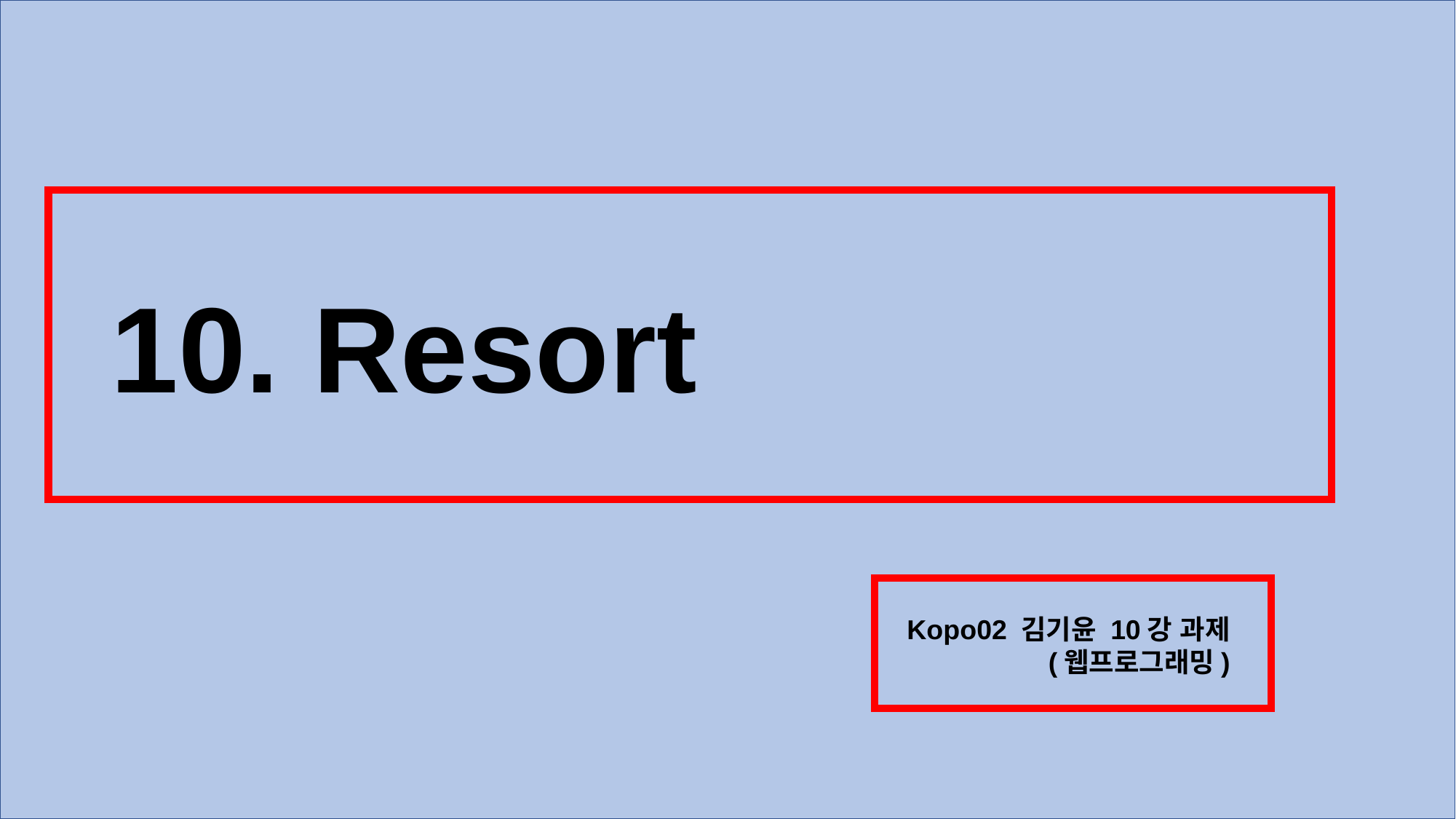

10. Resort

Kopo02 김기윤 10강 과제
(웹프로그래밍)